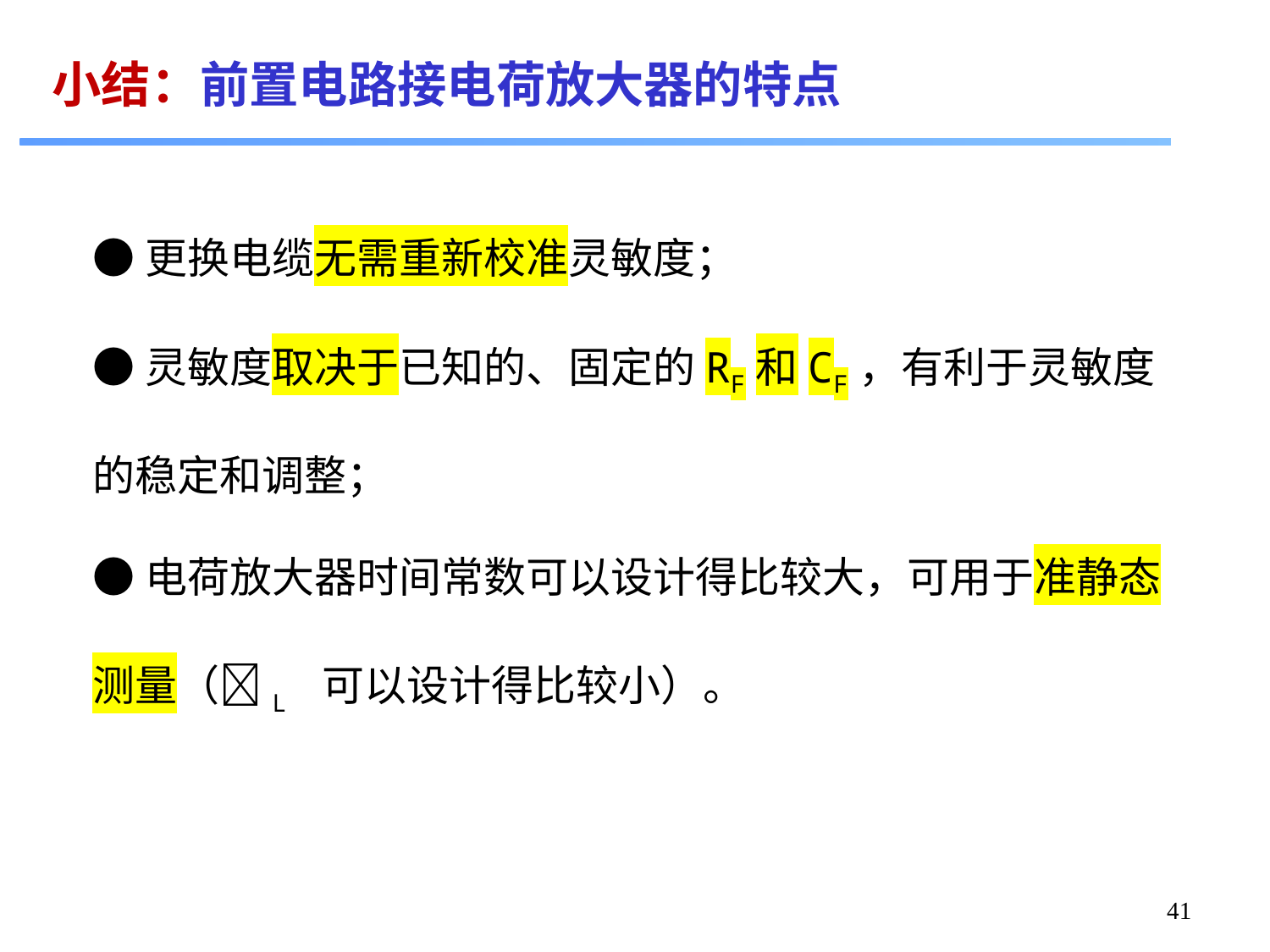

小结：前置电路接电荷放大器的特点

●更换电缆无需重新校准灵敏度；
●灵敏度取决于已知的、固定的RF和CF，有利于灵敏度的稳定和调整；
●电荷放大器时间常数可以设计得比较大，可用于准静态测量（ωL 可以设计得比较小）。
41